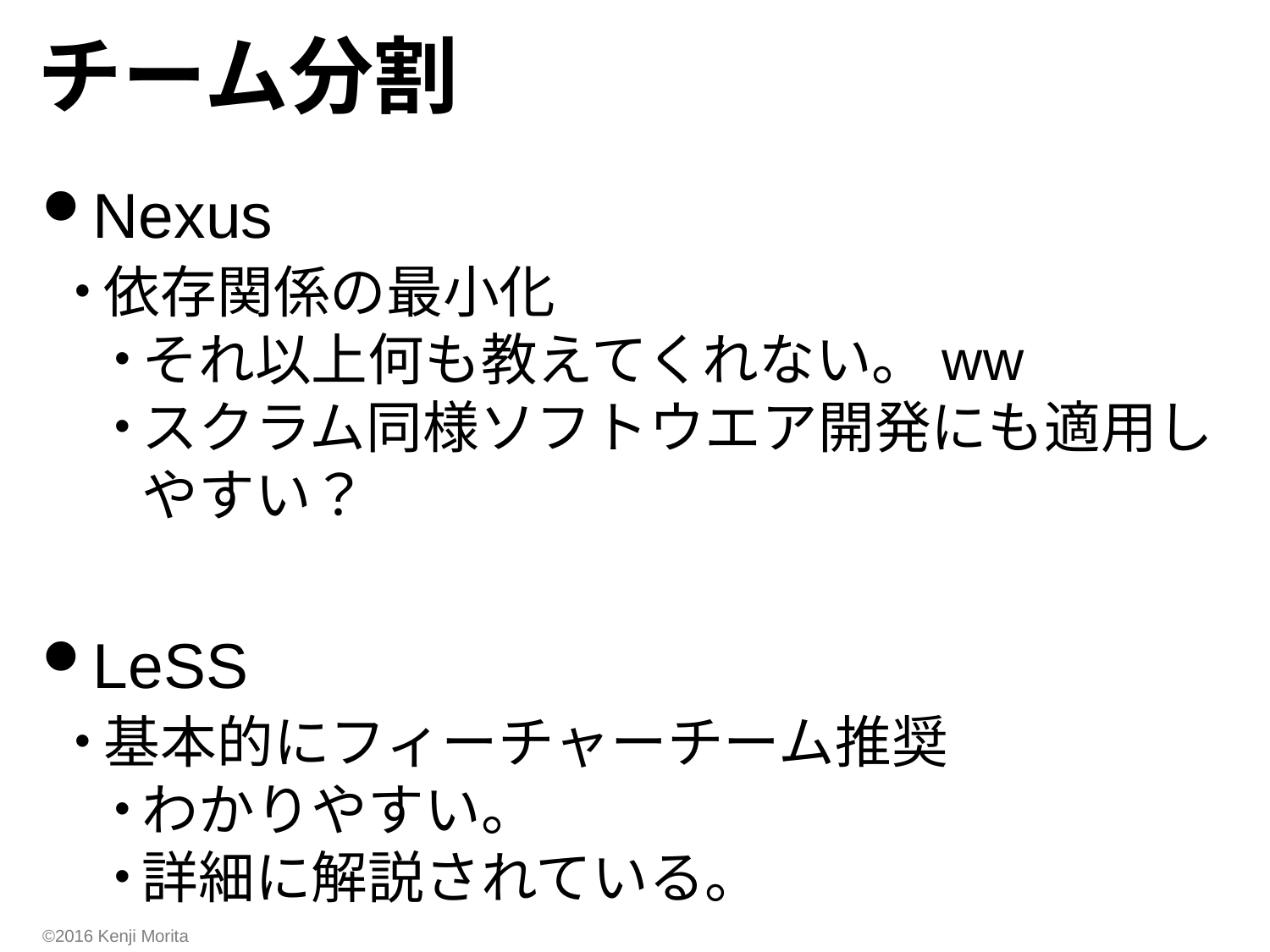

# チーム分割
Nexus
依存関係の最小化
それ以上何も教えてくれない。ww
スクラム同様ソフトウエア開発にも適用しやすい？

LeSS
基本的にフィーチャーチーム推奨
わかりやすい。
詳細に解説されている。